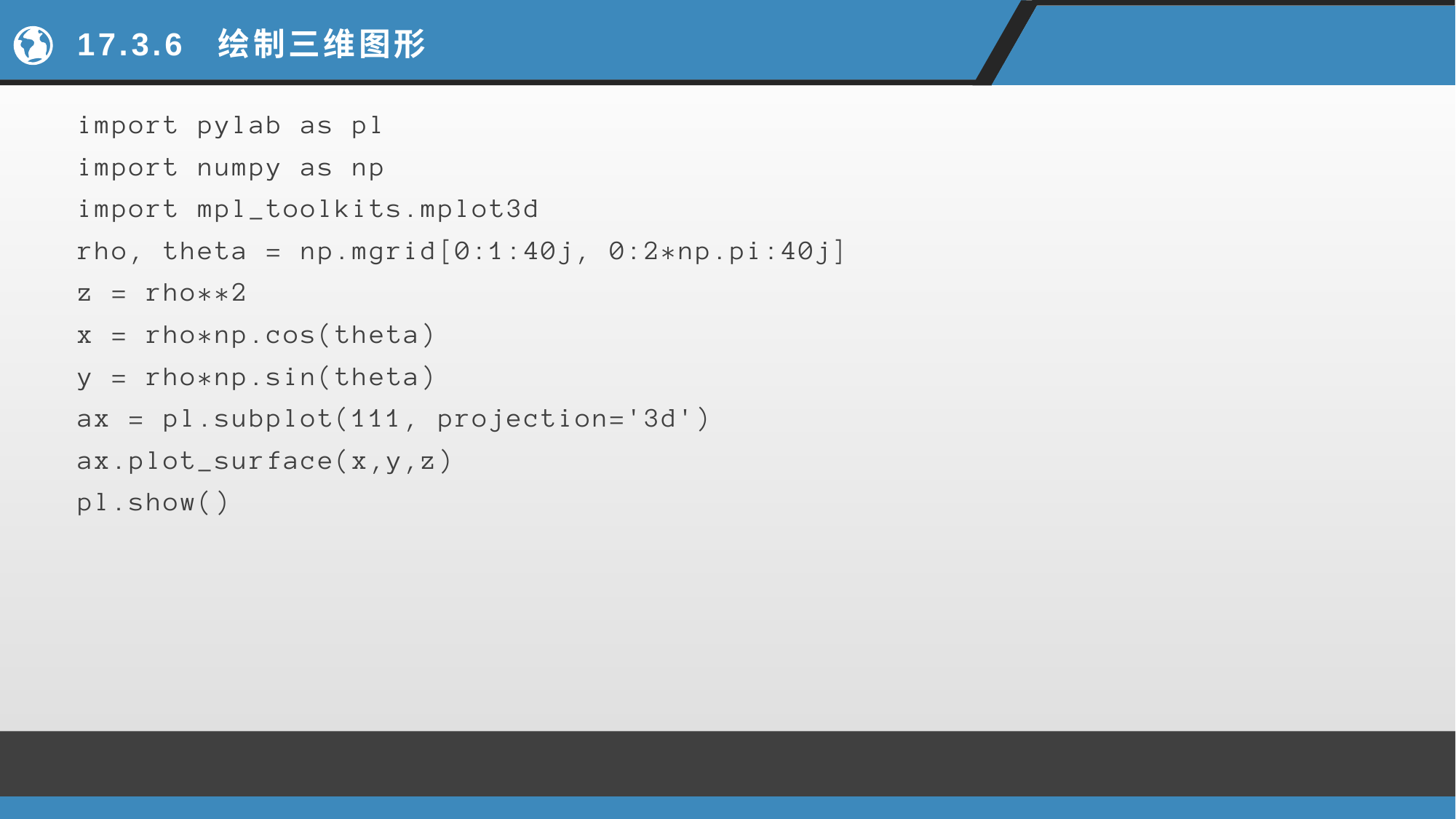

# 17.3.6  绘制三维图形

import pylab as pl
import numpy as np
import mpl_toolkits.mplot3d
rho, theta = np.mgrid[0:1:40j, 0:2*np.pi:40j]
z = rho**2
x = rho*np.cos(theta)
y = rho*np.sin(theta)
ax = pl.subplot(111, projection='3d')
ax.plot_surface(x,y,z)
pl.show()